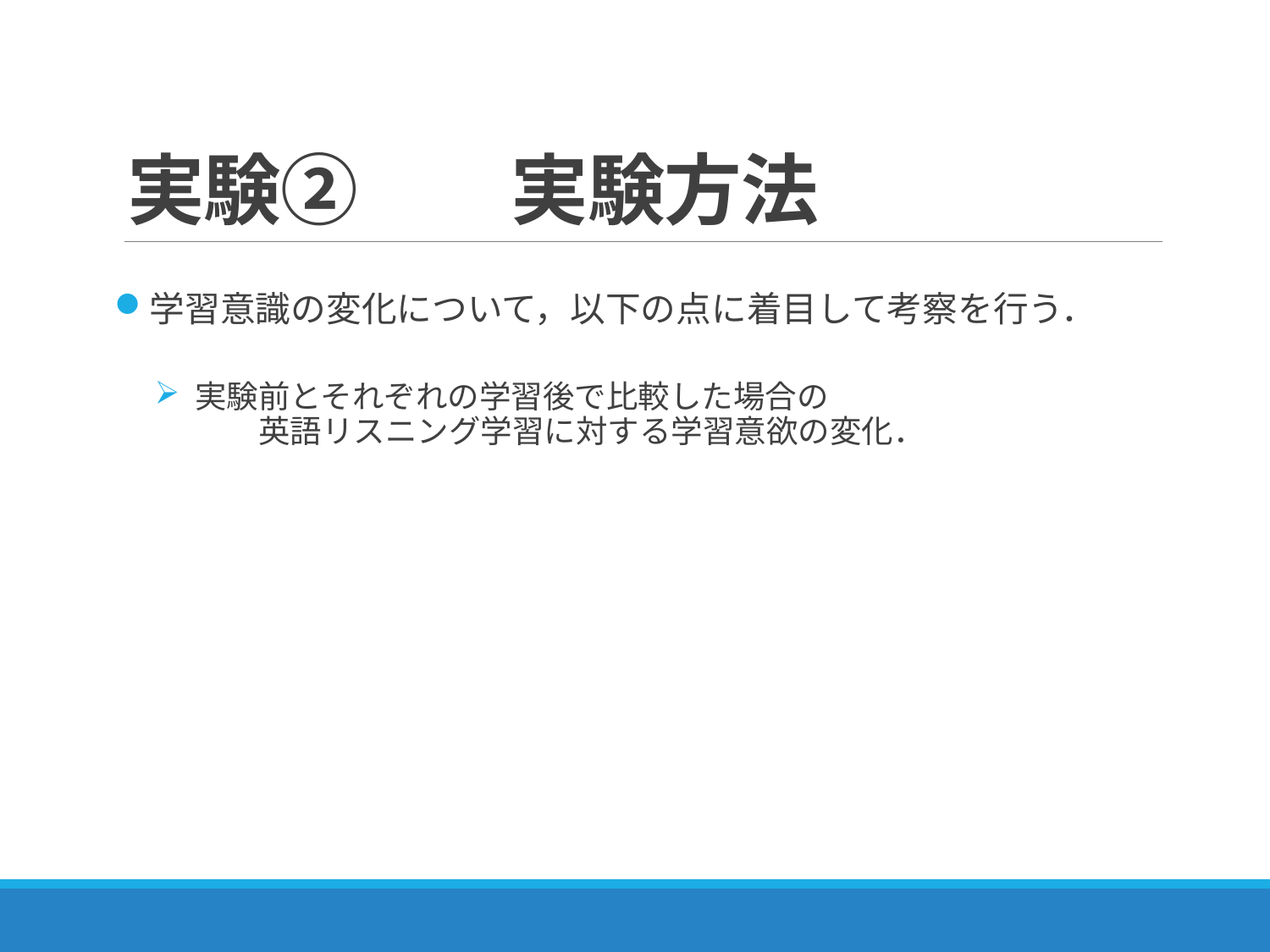

# 実験②　　実験方法
学習意識の変化について，以下の点に着目して考察を行う．

実験前とそれぞれの学習後で比較した場合の　　　　　　　　　　　　　　英語リスニング学習に対する学習意欲の変化．
36